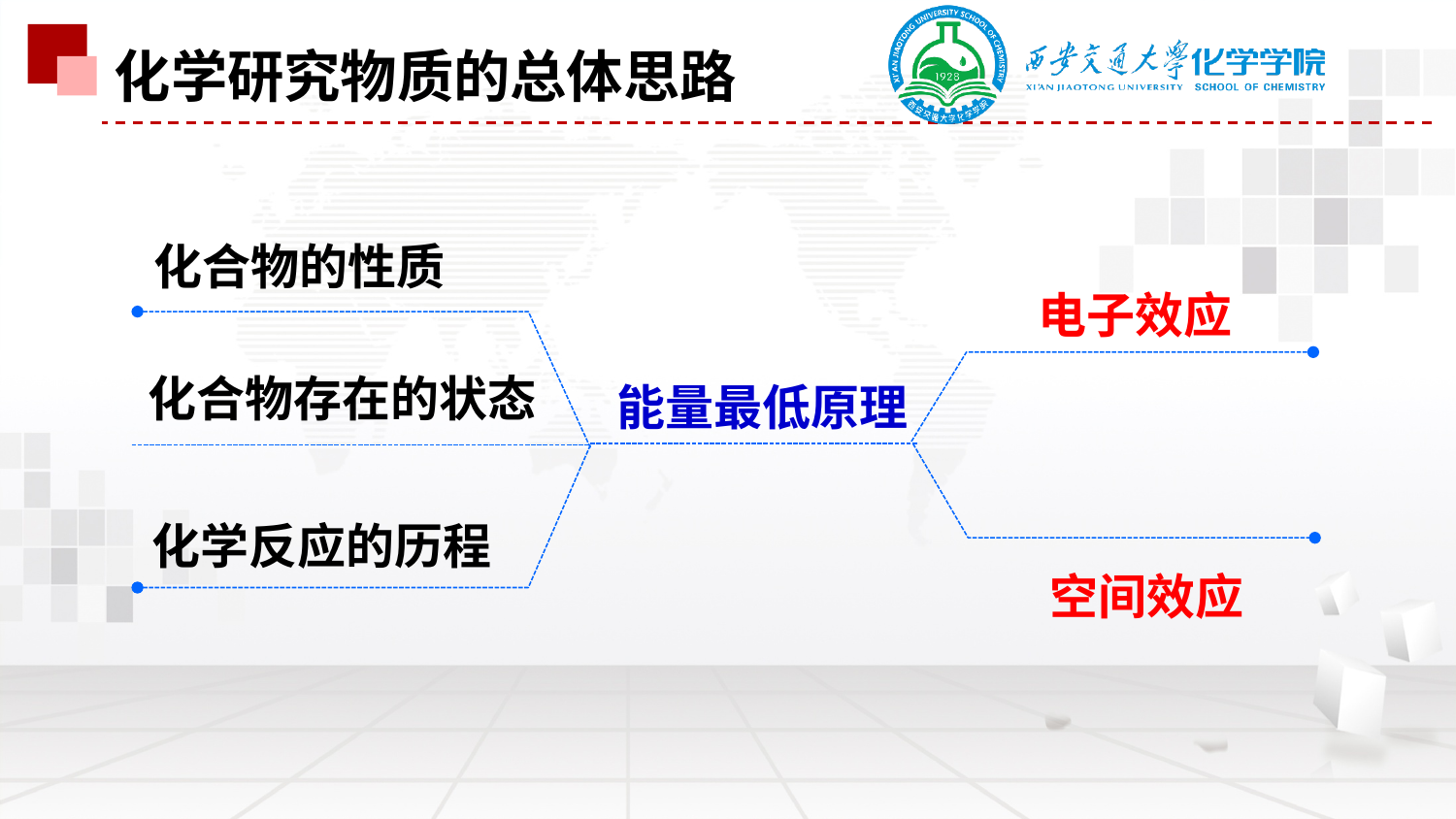

化学研究物质的总体思路
化合物的性质
    电子效应

化合物存在的状态

能量最低原理

化学反应的历程
    空间效应